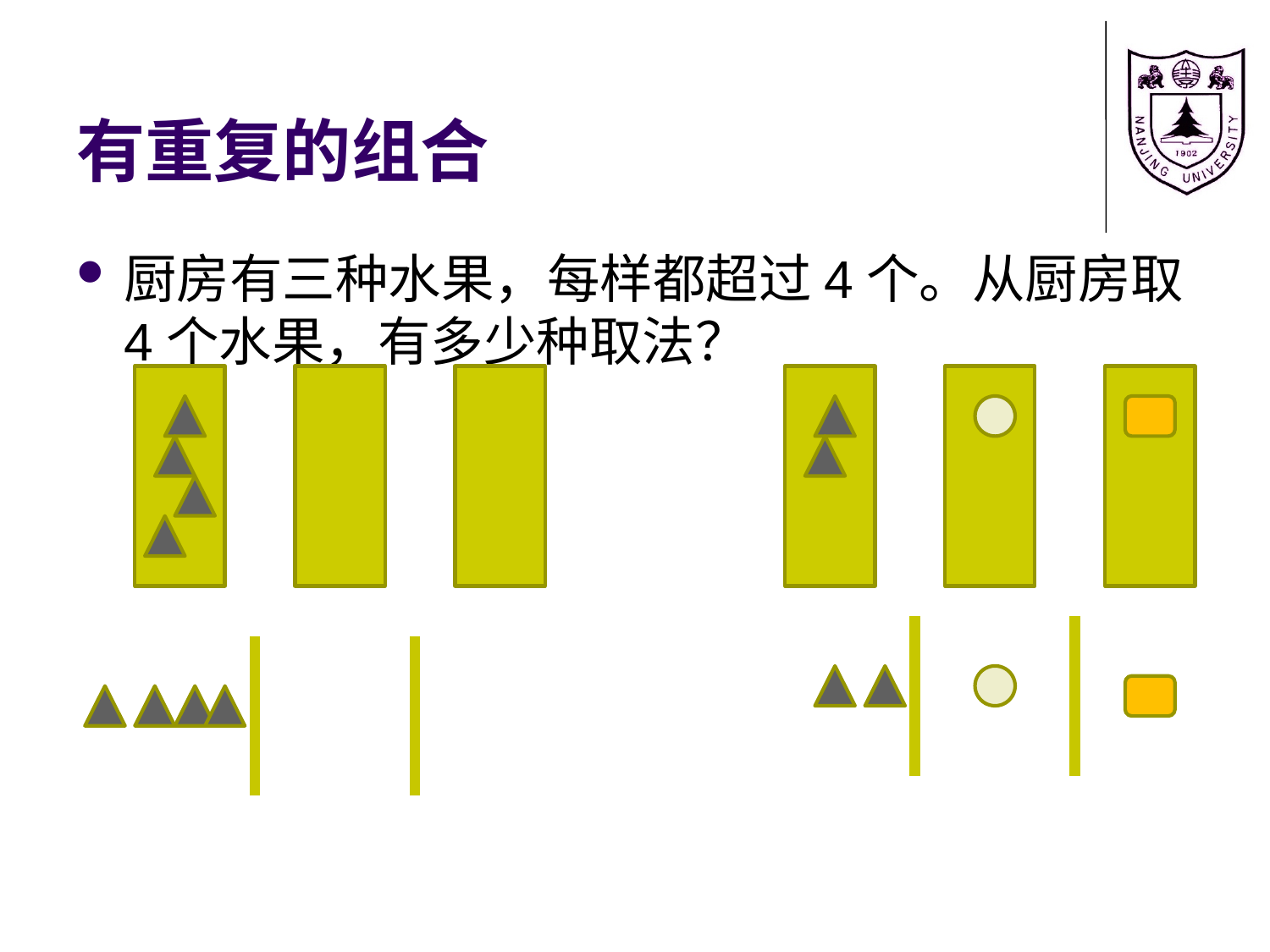

# 有重复的组合
厨房有三种水果，每样都超过4个。从厨房取4个水果，有多少种取法？